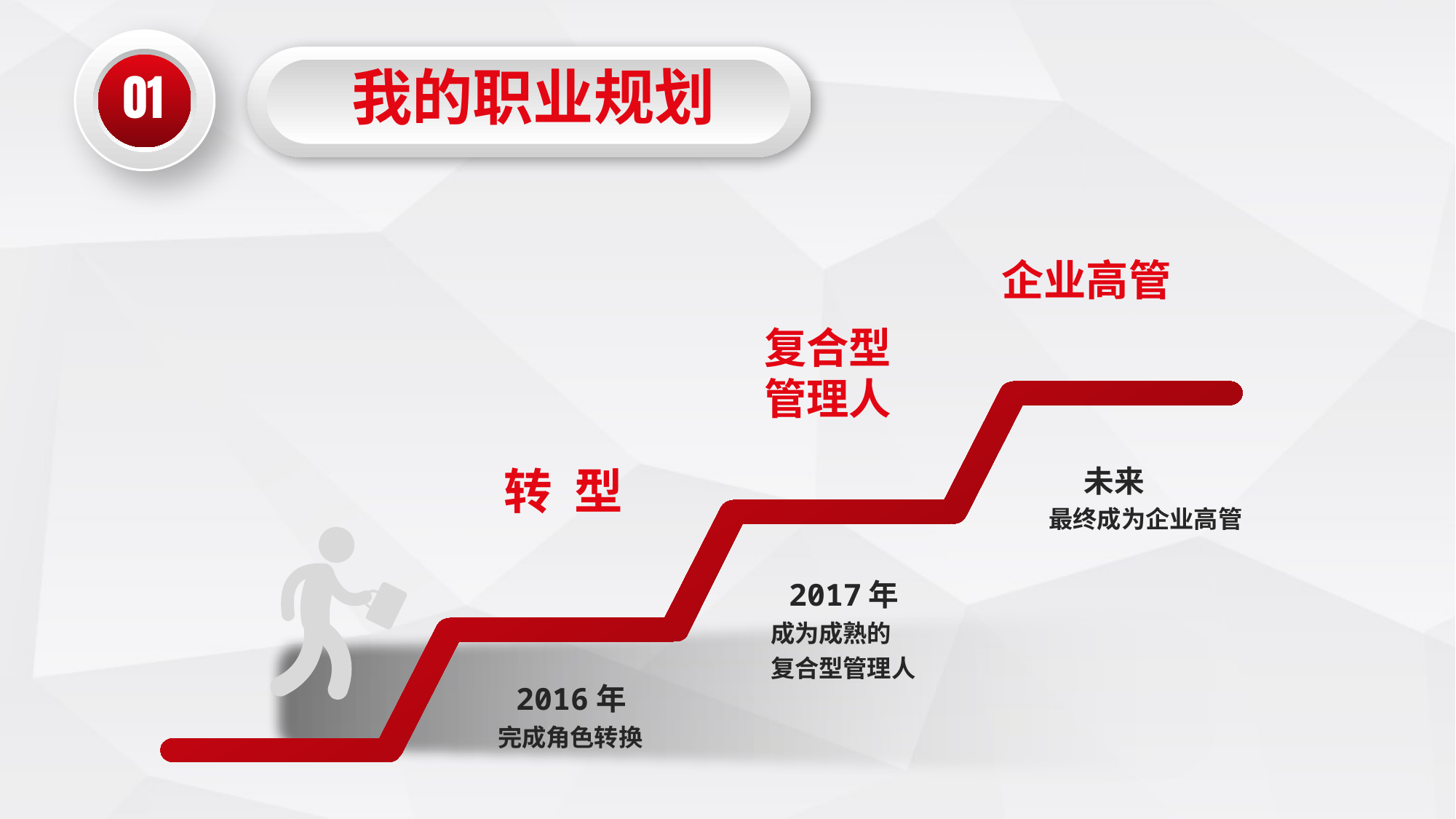

01

我的职业规划
企业高管
复合型
管理人

    未来
最终成为企业高管
转  型

 2017年
成为成熟的
复合型管理人

 2016年
完成角色转换